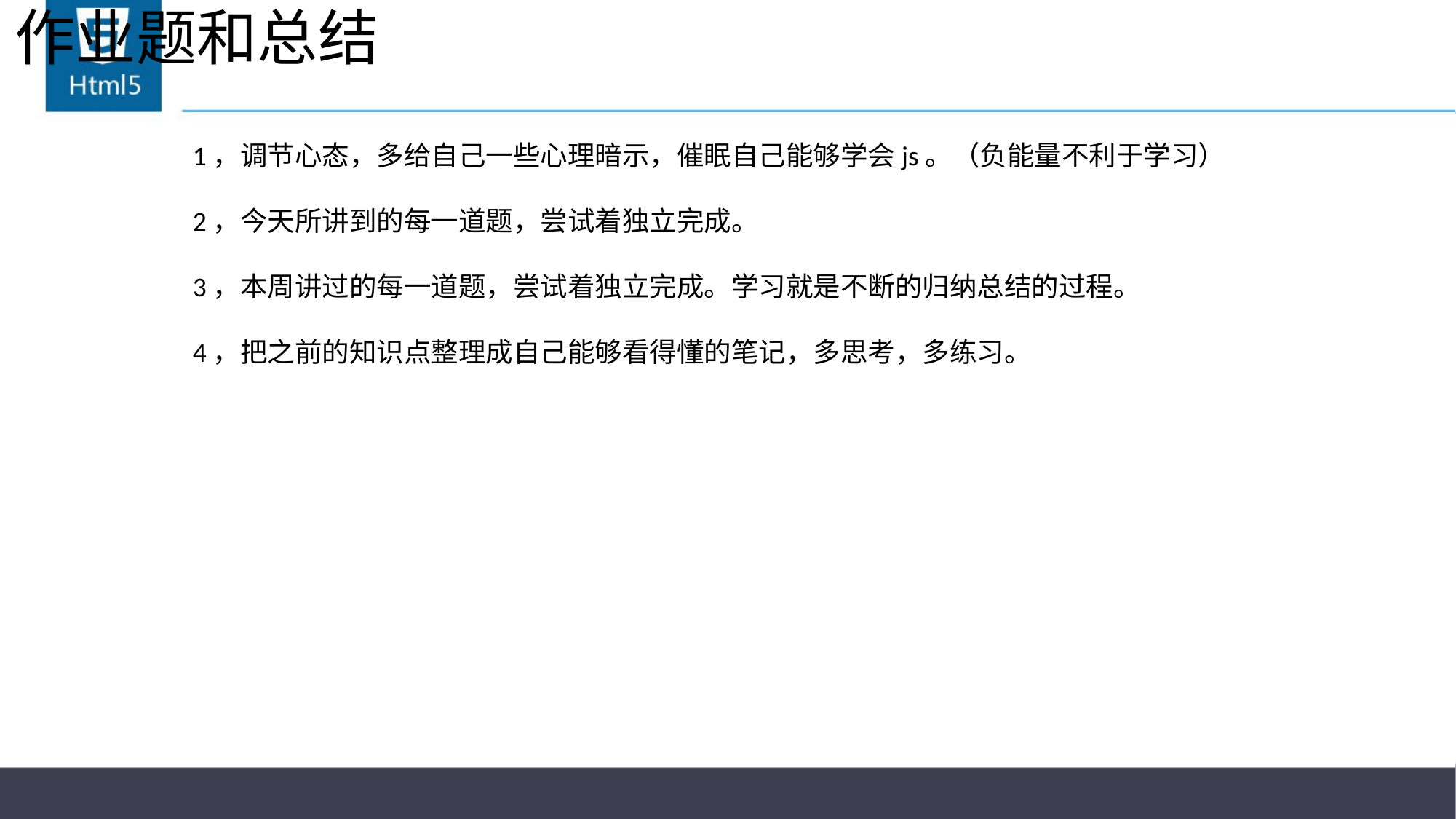

# 作业题和总结
1，调节心态，多给自己一些心理暗示，催眠自己能够学会js。（负能量不利于学习）

2，今天所讲到的每一道题，尝试着独立完成。

3，本周讲过的每一道题，尝试着独立完成。学习就是不断的归纳总结的过程。

4，把之前的知识点整理成自己能够看得懂的笔记，多思考，多练习。